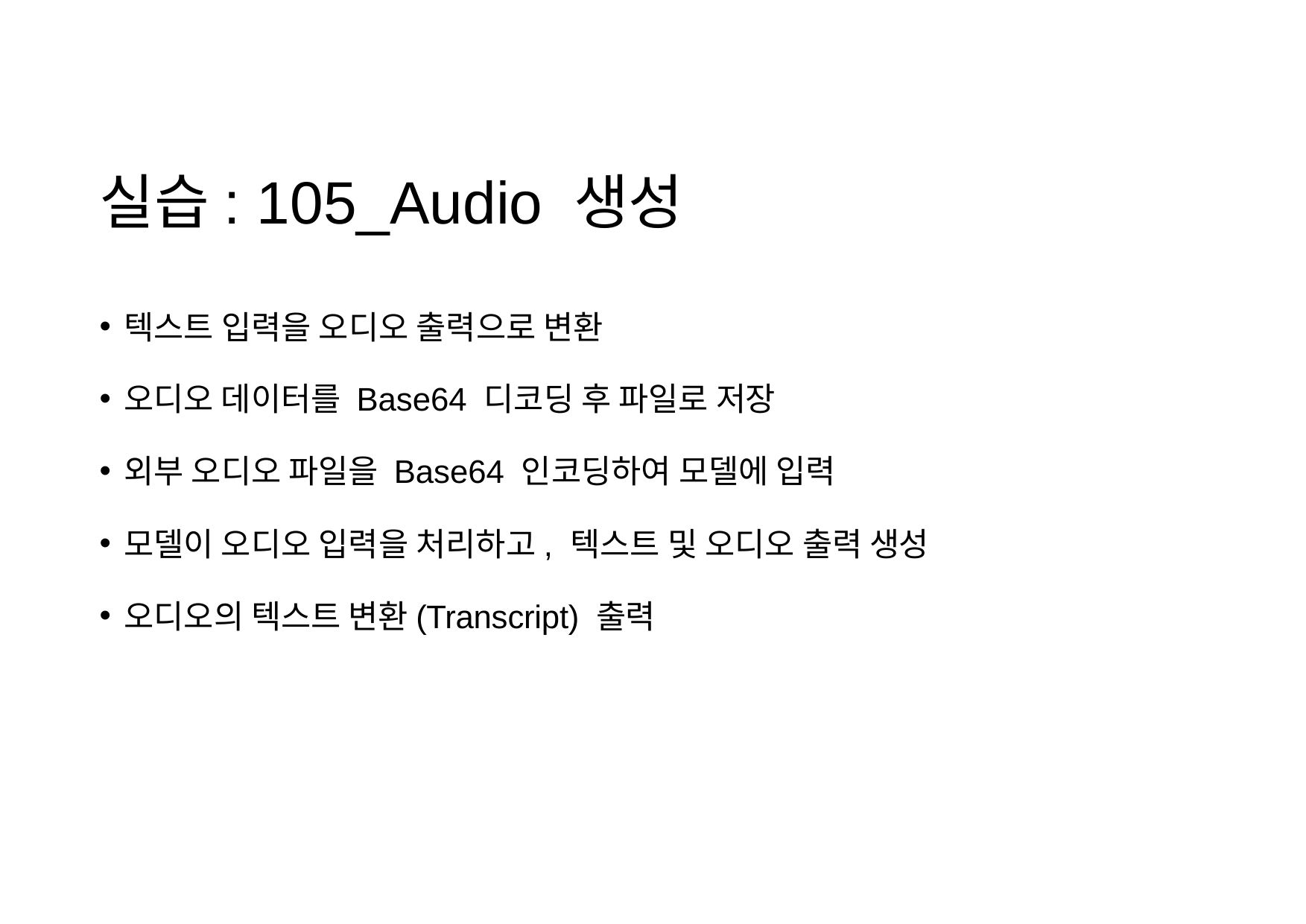

# 실습: 105_Audio 생성
텍스트 입력을 오디오 출력으로 변환
오디오 데이터를 Base64 디코딩 후 파일로 저장
외부 오디오 파일을 Base64 인코딩하여 모델에 입력
모델이 오디오 입력을 처리하고, 텍스트 및 오디오 출력 생성
오디오의 텍스트 변환(Transcript) 출력